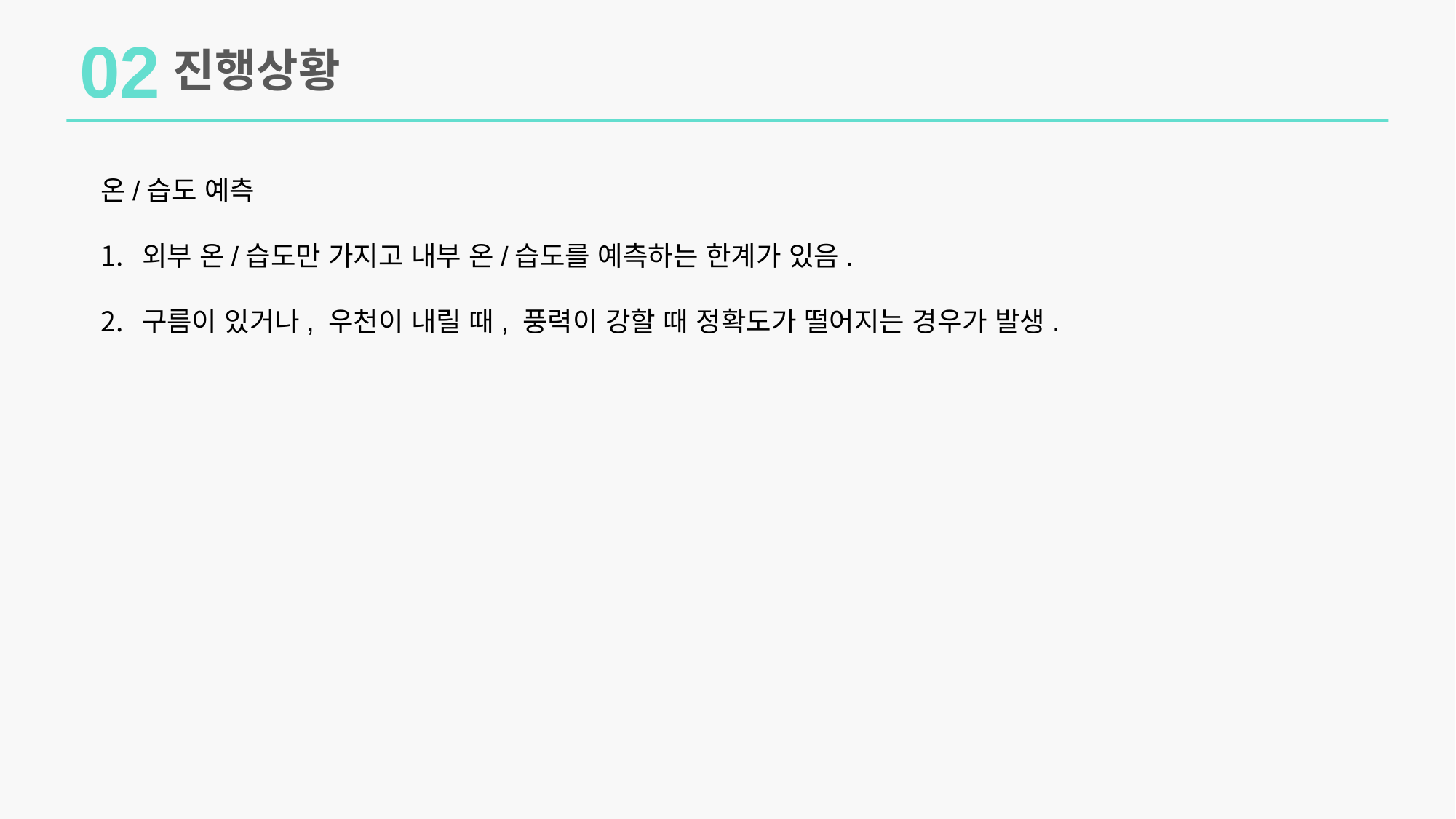

02
진행상황

온/습도 예측

외부 온/습도만 가지고 내부 온/습도를 예측하는 한계가 있음.
구름이 있거나, 우천이 내릴 때, 풍력이 강할 때 정확도가 떨어지는 경우가 발생.